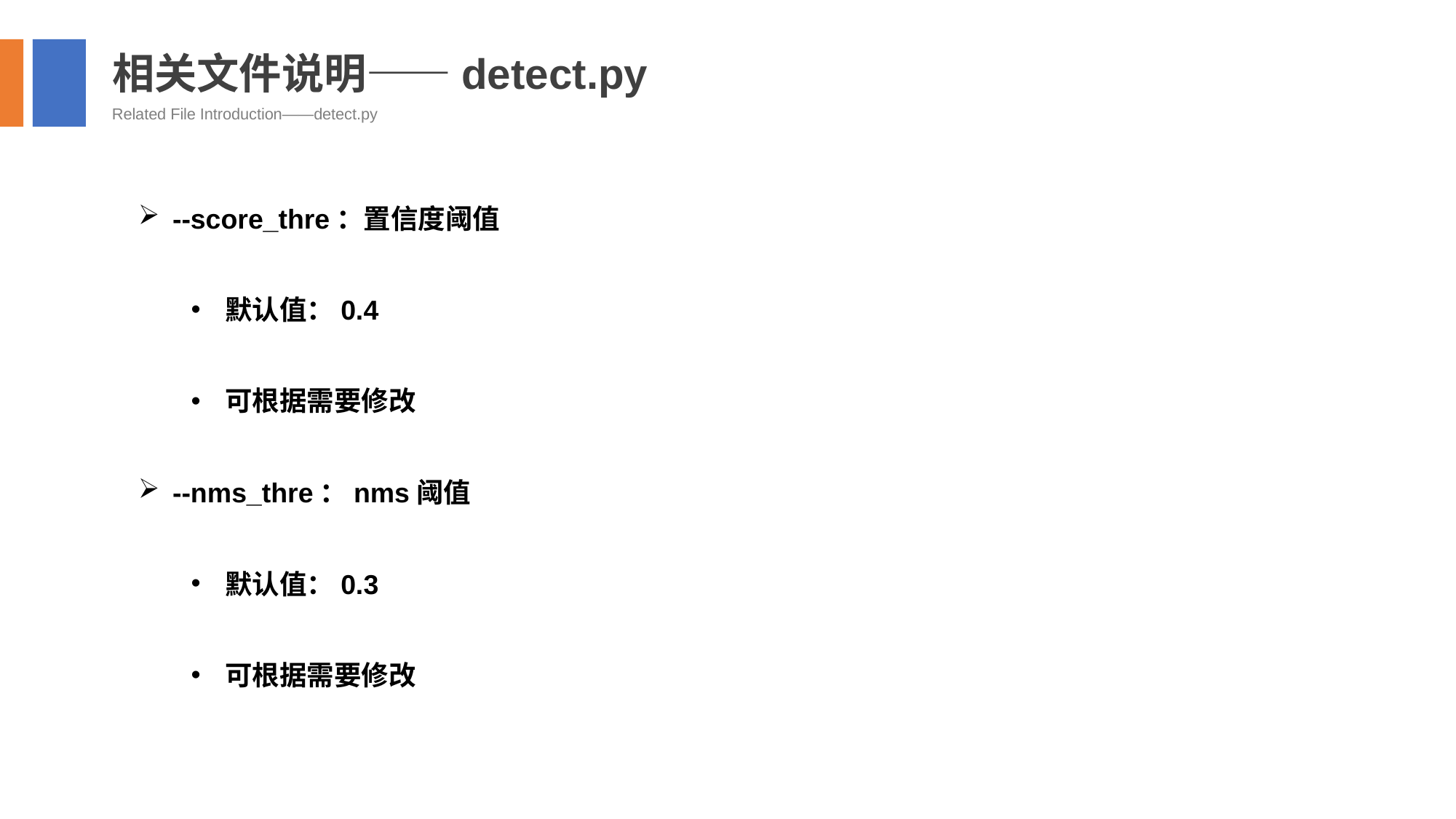

相关文件说明——detect.py
Related File Introduction——detect.py
--score_thre：置信度阈值
默认值：0.4
可根据需要修改
--nms_thre：nms阈值
默认值：0.3
可根据需要修改